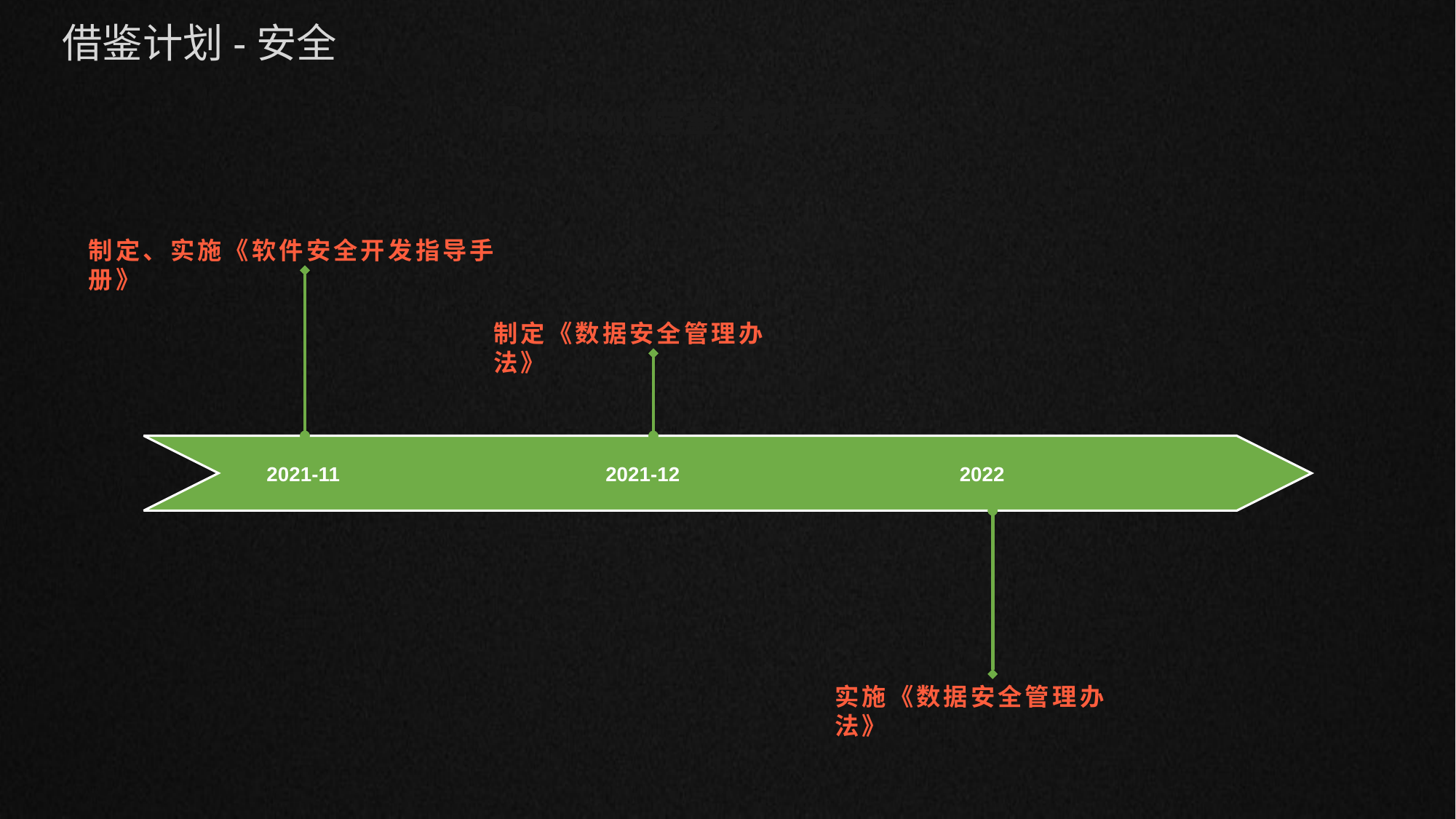

借鉴计划-安全
 Peloton借鉴计划-安全

2021-11
2021-12
2022

制定、实施《软件安全开发指导手册》
制定《数据安全管理办法》
实施《数据安全管理办法》